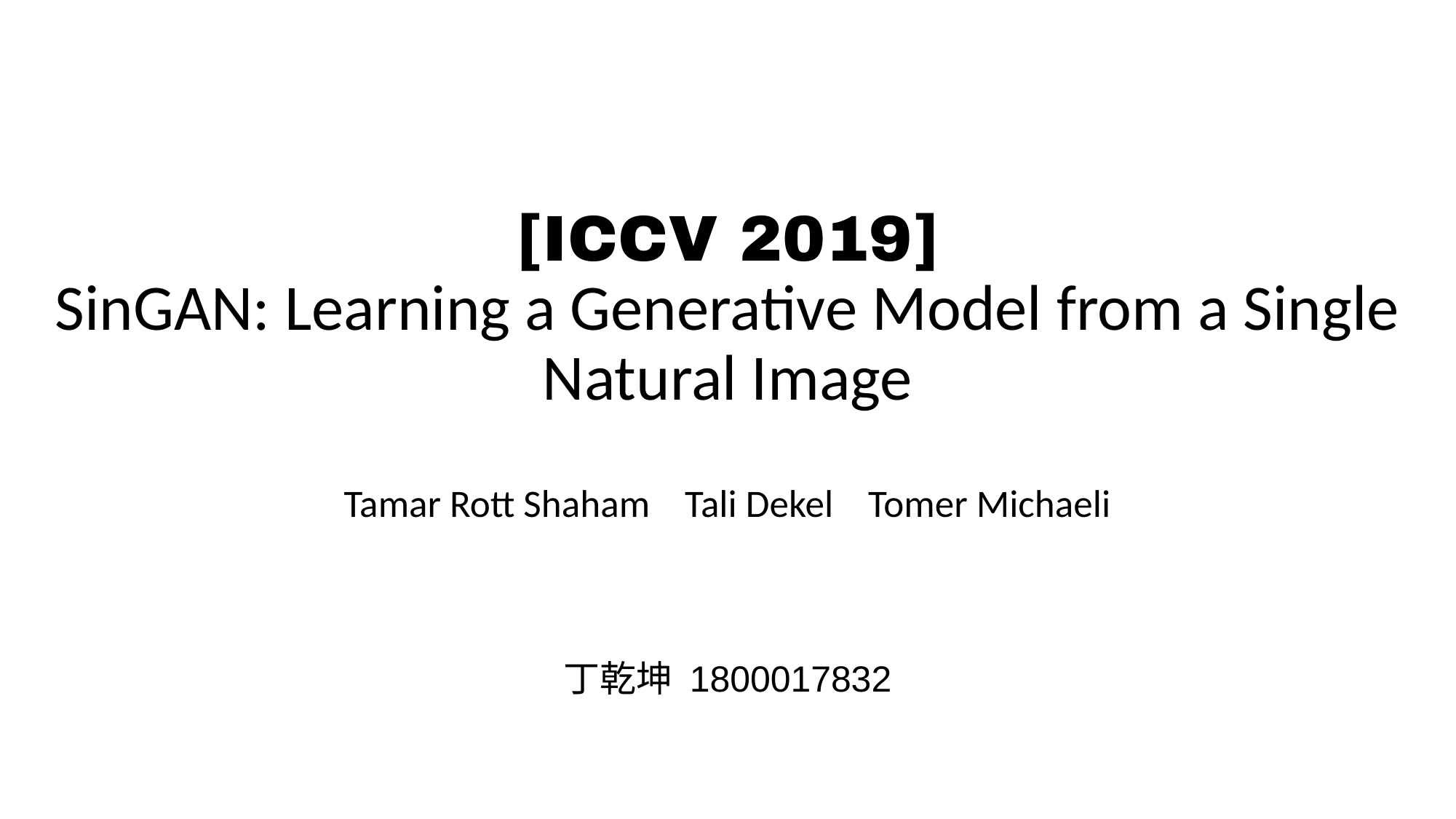

# [ICCV 2019] SinGAN: Learning a Generative Model from a Single Natural Image Tamar Rott Shaham    Tali Dekel    Tomer Michaeli
丁乾坤 1800017832